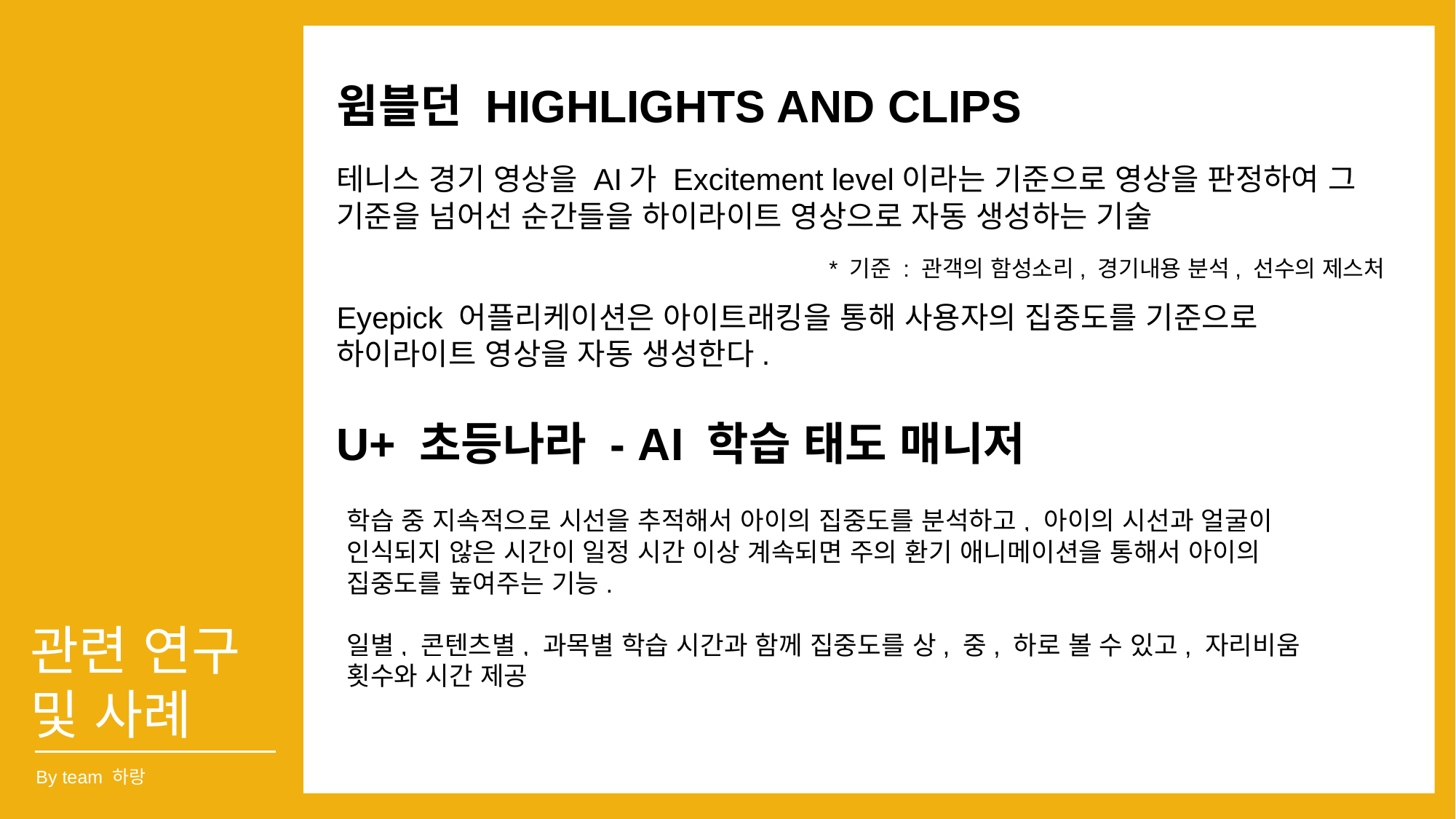

윔블던 HIGHLIGHTS AND CLIPS
테니스 경기 영상을 AI가 Excitement level이라는 기준으로 영상을 판정하여 그 기준을 넘어선 순간들을 하이라이트 영상으로 자동 생성하는 기술
* 기준 : 관객의 함성소리, 경기내용 분석, 선수의 제스처
Eyepick 어플리케이션은 아이트래킹을 통해 사용자의 집중도를 기준으로 하이라이트 영상을 자동 생성한다.
U+ 초등나라 - AI 학습 태도 매니저
학습 중 지속적으로 시선을 추적해서 아이의 집중도를 분석하고, 아이의 시선과 얼굴이  인식되지 않은 시간이 일정 시간 이상 계속되면 주의 환기 애니메이션을 통해서 아이의 집중도를 높여주는 기능.

일별, 콘텐츠별, 과목별 학습 시간과 함께 집중도를 상, 중, 하로 볼 수 있고, 자리비움 횟수와 시간 제공
관련 연구
및 사례
By team 하랑